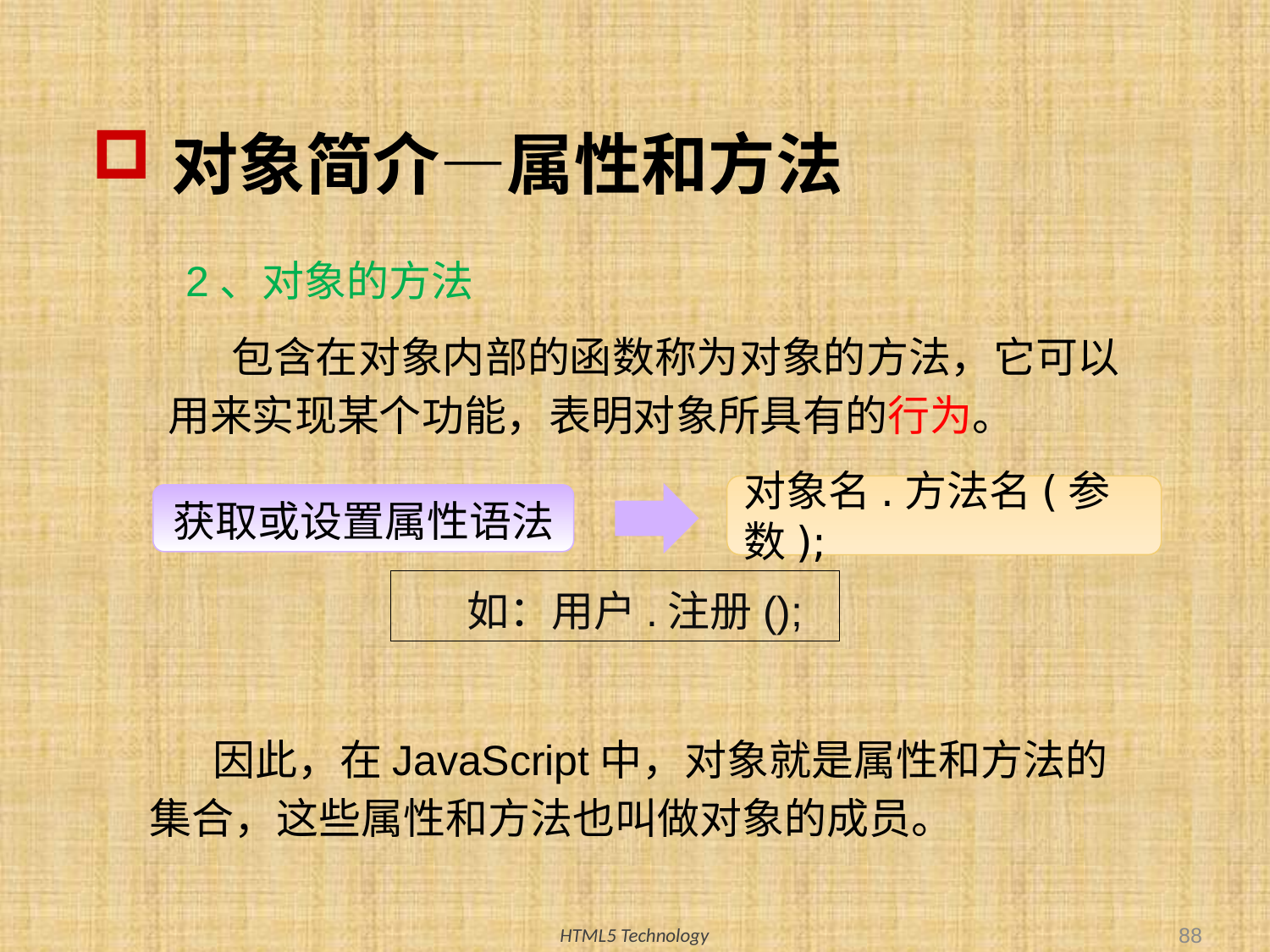

# 对象简介—属性和方法
2、对象的方法
包含在对象内部的函数称为对象的方法，它可以用来实现某个功能，表明对象所具有的行为。
对象名.方法名(参数);

获取或设置属性语法
如：用户.注册();
因此，在JavaScript中，对象就是属性和方法的集合，这些属性和方法也叫做对象的成员。
88
HTML5 Technology